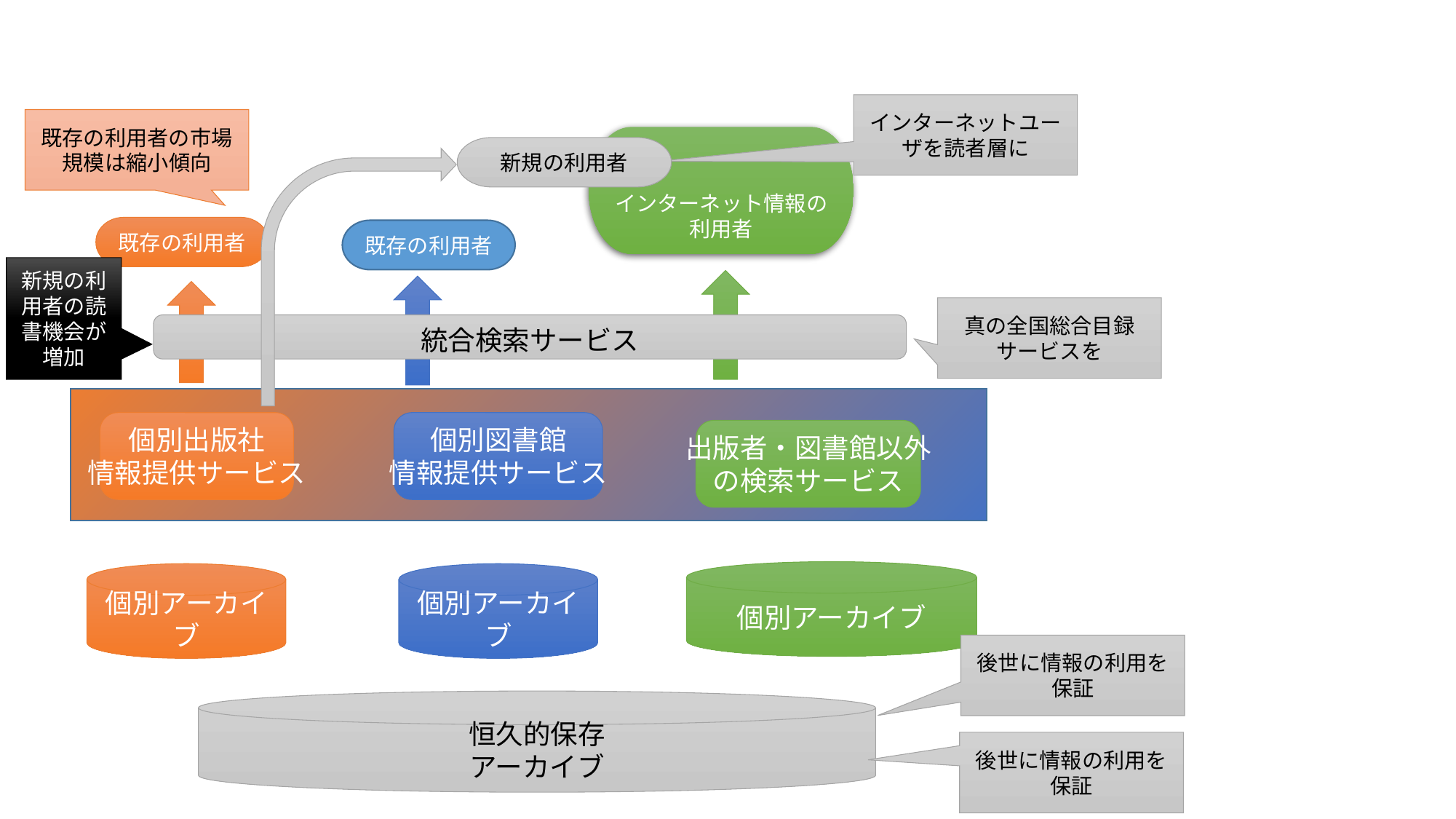

#
インターネットユーザを読者層に
既存の利用者の市場規模は縮小傾向

インターネット情報の利用者
新規の利用者

既存の利用者
既存の利用者
新規の利用者の読書機会が増加

真の全国総合目録サービスを
統合検索サービス

個別出版社
情報提供サービス
個別図書館
情報提供サービス
出版者・図書館以外
の検索サービス
個別アーカイブ
個別アーカイブ
個別アーカイブ
後世に情報の利用を保証
恒久的保存
アーカイブ
後世に情報の利用を保証